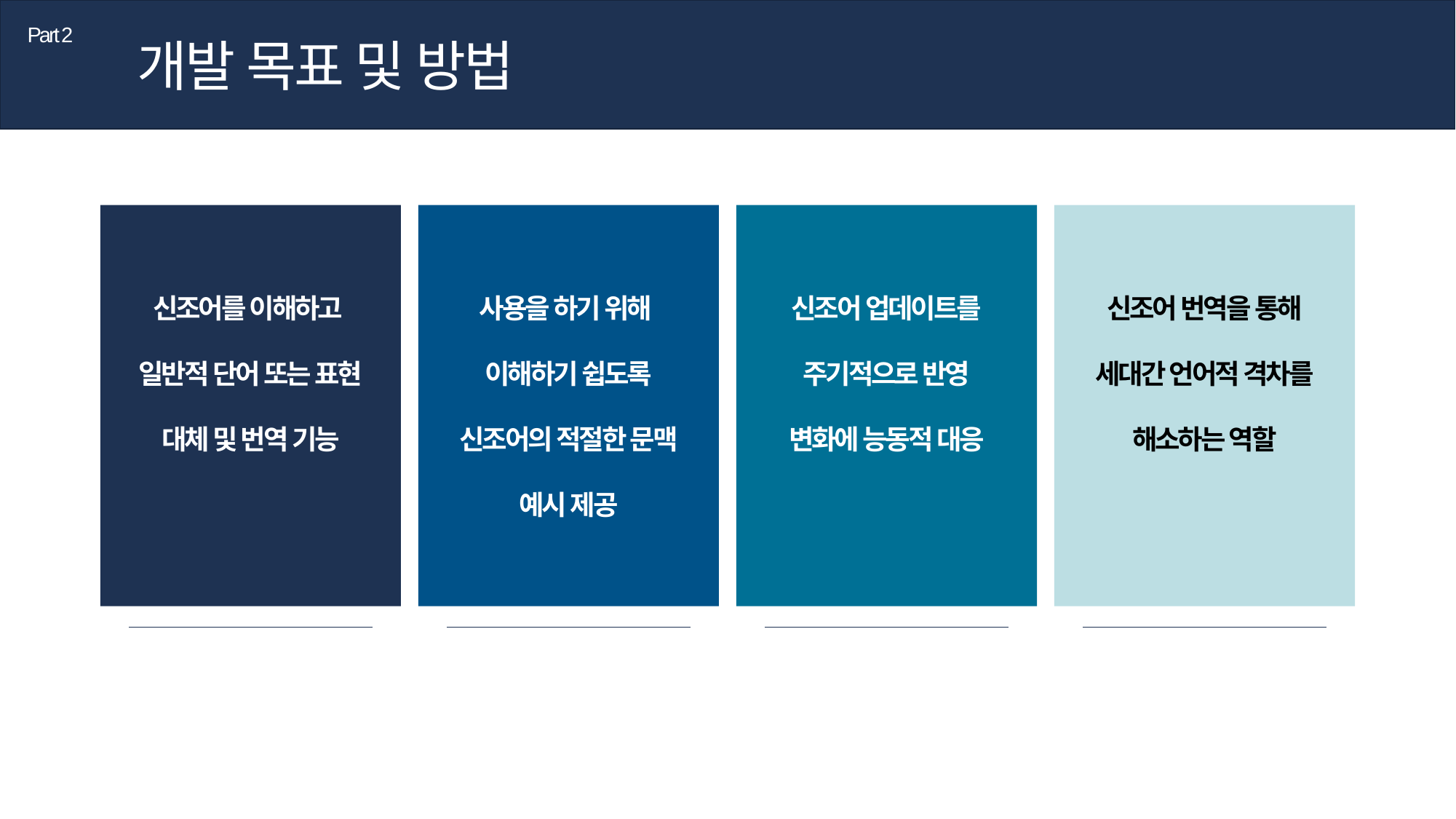

Part 2
개발 목표 및 방법
신조어를 이해하고

일반적 단어 또는 표현

대체 및 번역 기능

사용을 하기 위해

이해하기 쉽도록

신조어의 적절한 문맥

예시 제공
신조어 업데이트를

주기적으로 반영

변화에 능동적 대응

신조어 번역을 통해

세대간 언어적 격차를

해소하는 역할